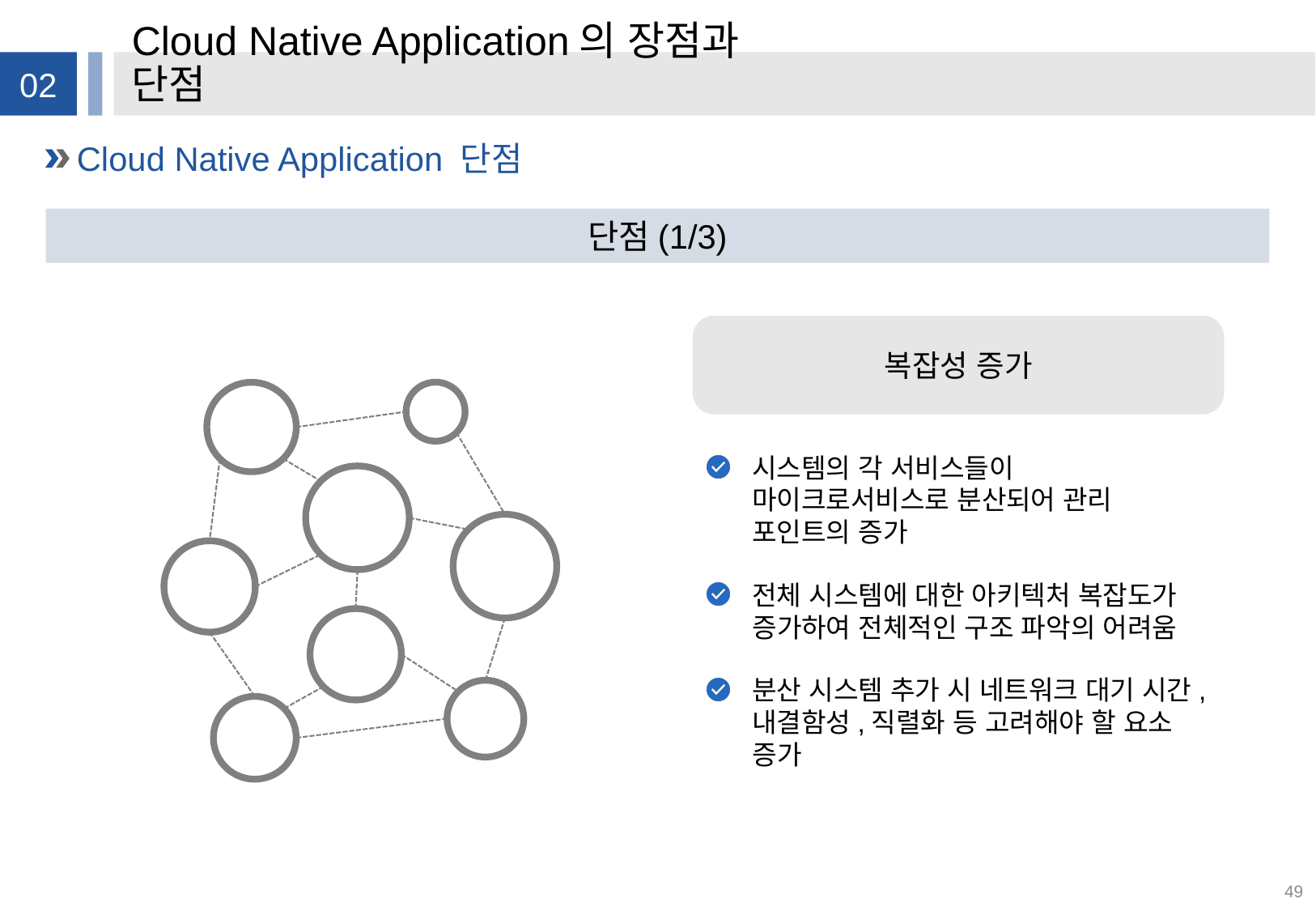

# Cloud Native Application의 장점과 단점
02
Cloud Native Application 단점
단점(1/3)
복잡성 증가

시스템의 각 서비스들이 마이크로서비스로 분산되어 관리 포인트의 증가
전체 시스템에 대한 아키텍처 복잡도가 증가하여 전체적인 구조 파악의 어려움
분산 시스템 추가 시 네트워크 대기 시간, 내결함성,직렬화 등 고려해야 할 요소 증가

49